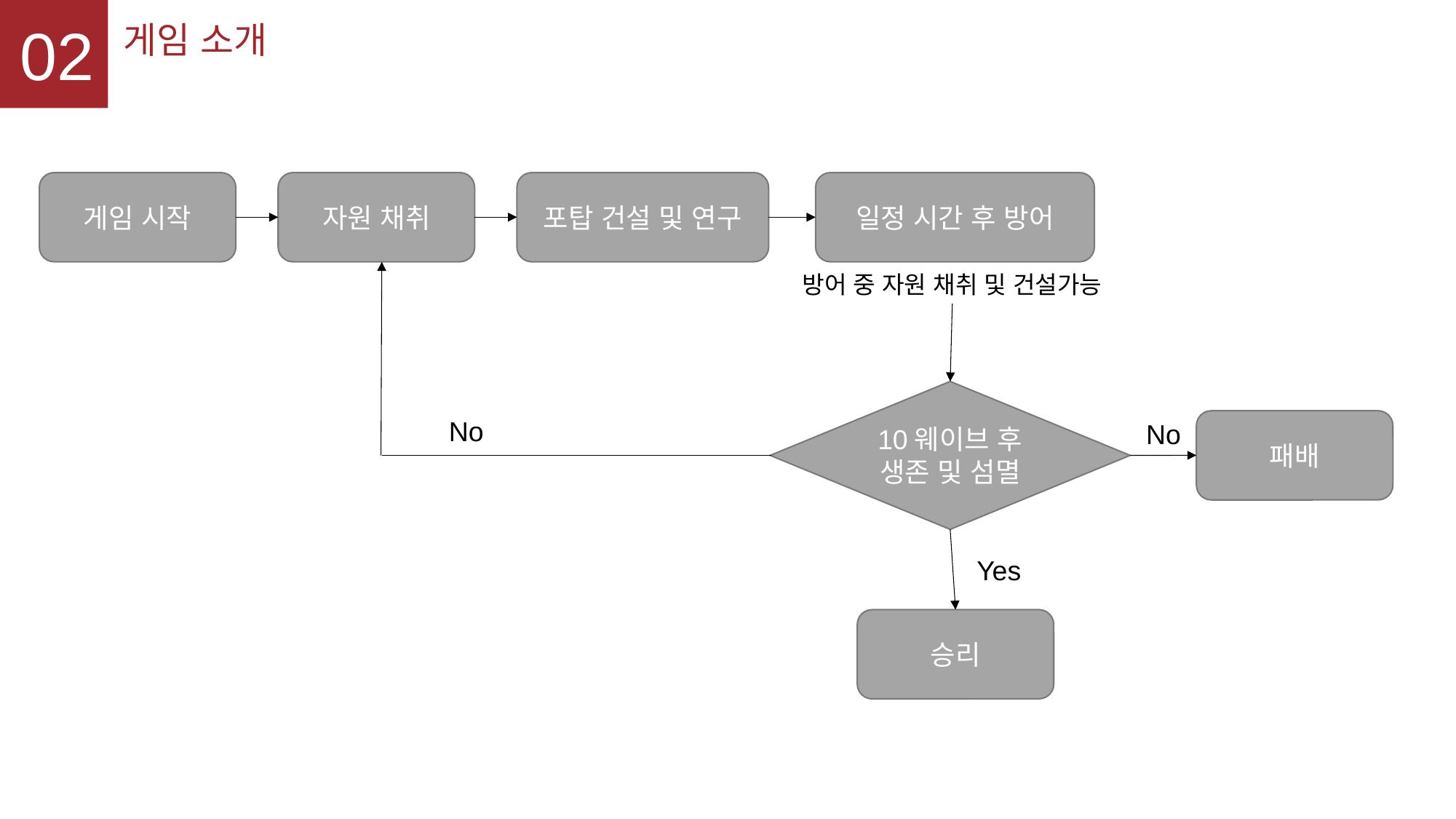

02
게임 소개
게임 시작
자원 채취
포탑 건설 및 연구
일정 시간 후 방어
방어 중 자원 채취 및 건설가능
10웨이브 후
생존 및 섬멸
No
패배
No
Yes
승리